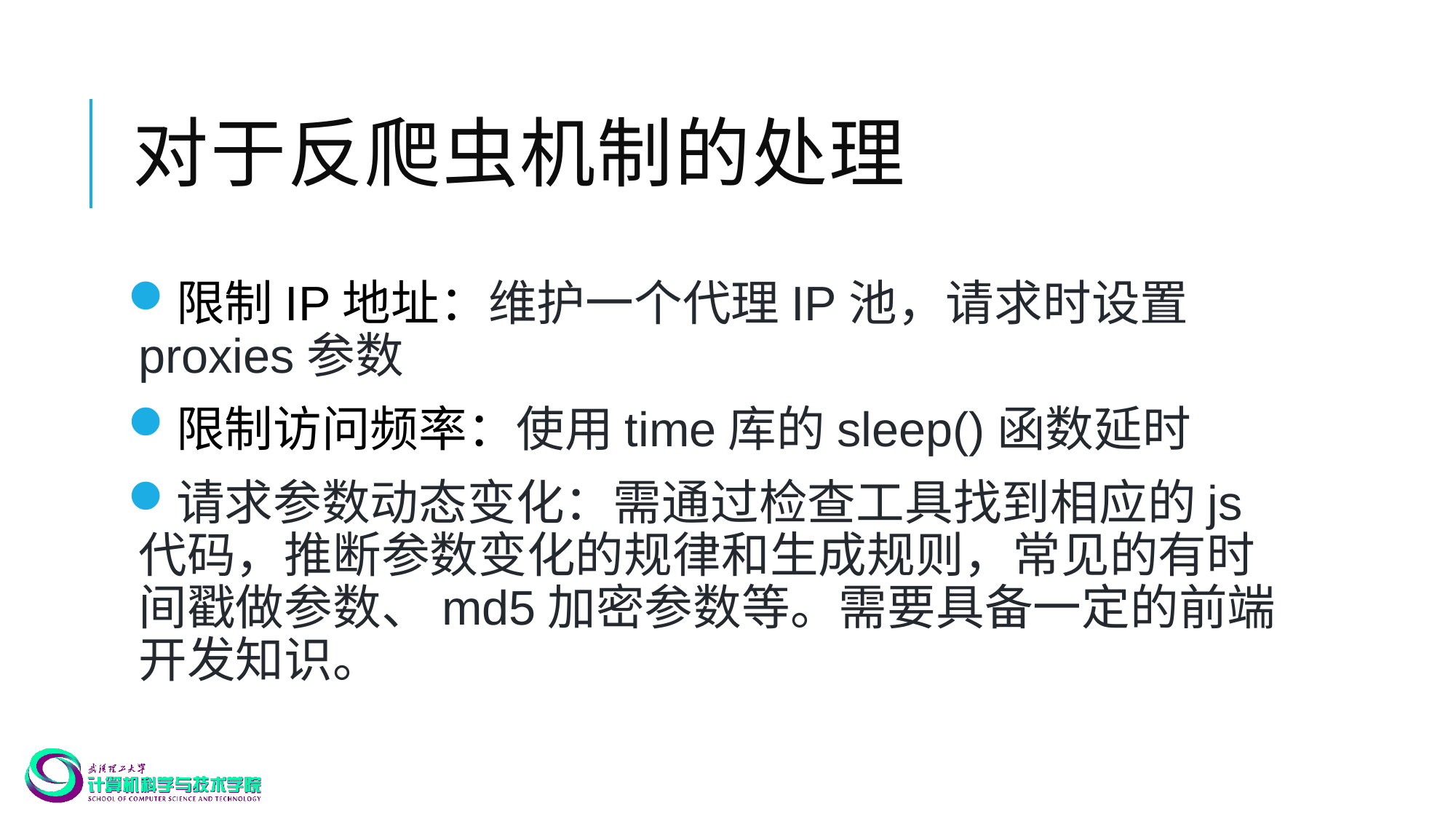

# 对于反爬虫机制的处理
限制IP地址：维护一个代理IP池，请求时设置proxies参数
限制访问频率：使用time库的sleep()函数延时
请求参数动态变化：需通过检查工具找到相应的js代码，推断参数变化的规律和生成规则，常见的有时间戳做参数、md5加密参数等。需要具备一定的前端开发知识。